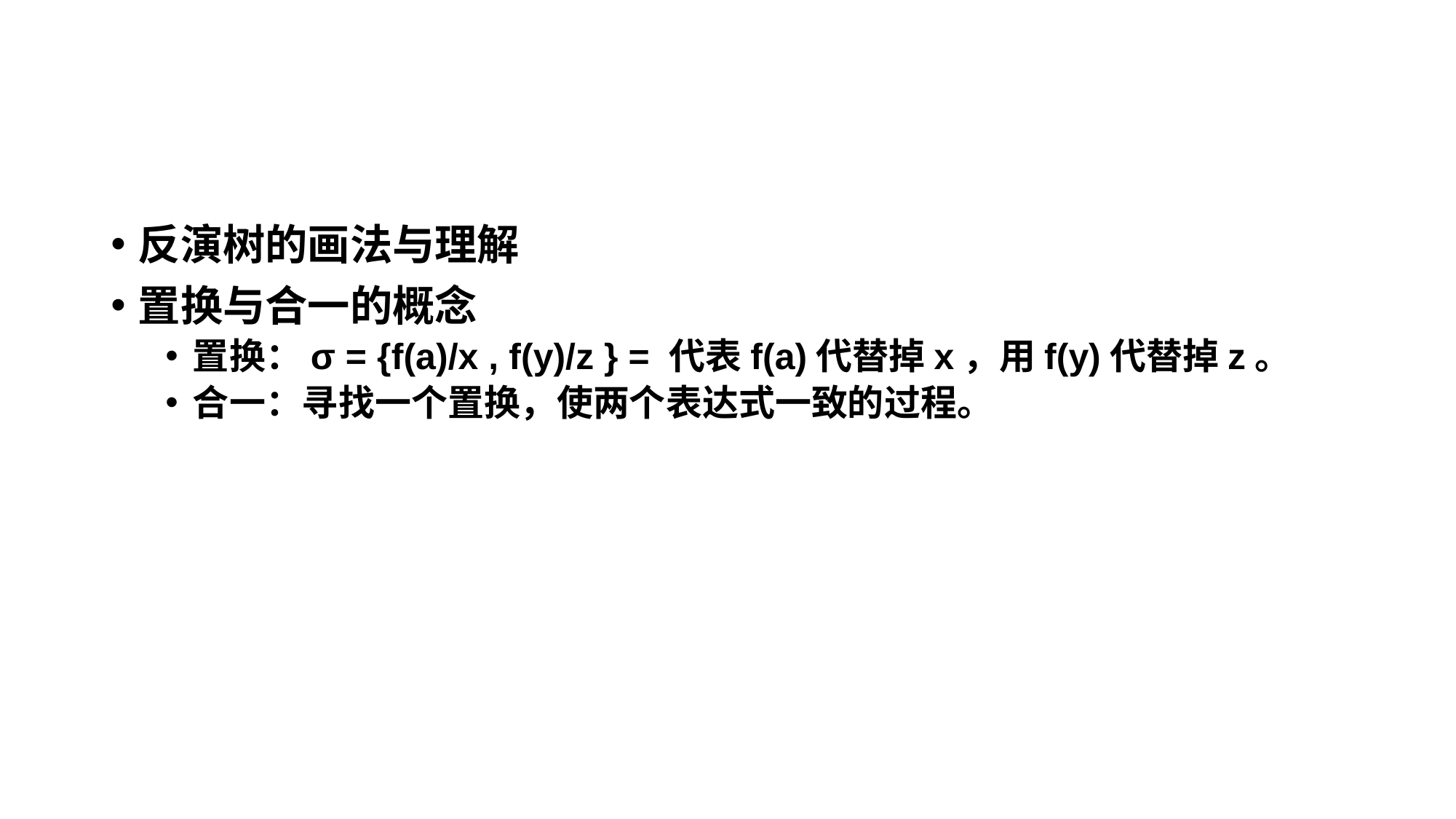

#
反演树的画法与理解
置换与合一的概念
置换：σ = {f(a)/x , f(y)/z } = 代表f(a)代替掉x，用f(y)代替掉z。
合一：寻找一个置换，使两个表达式一致的过程。